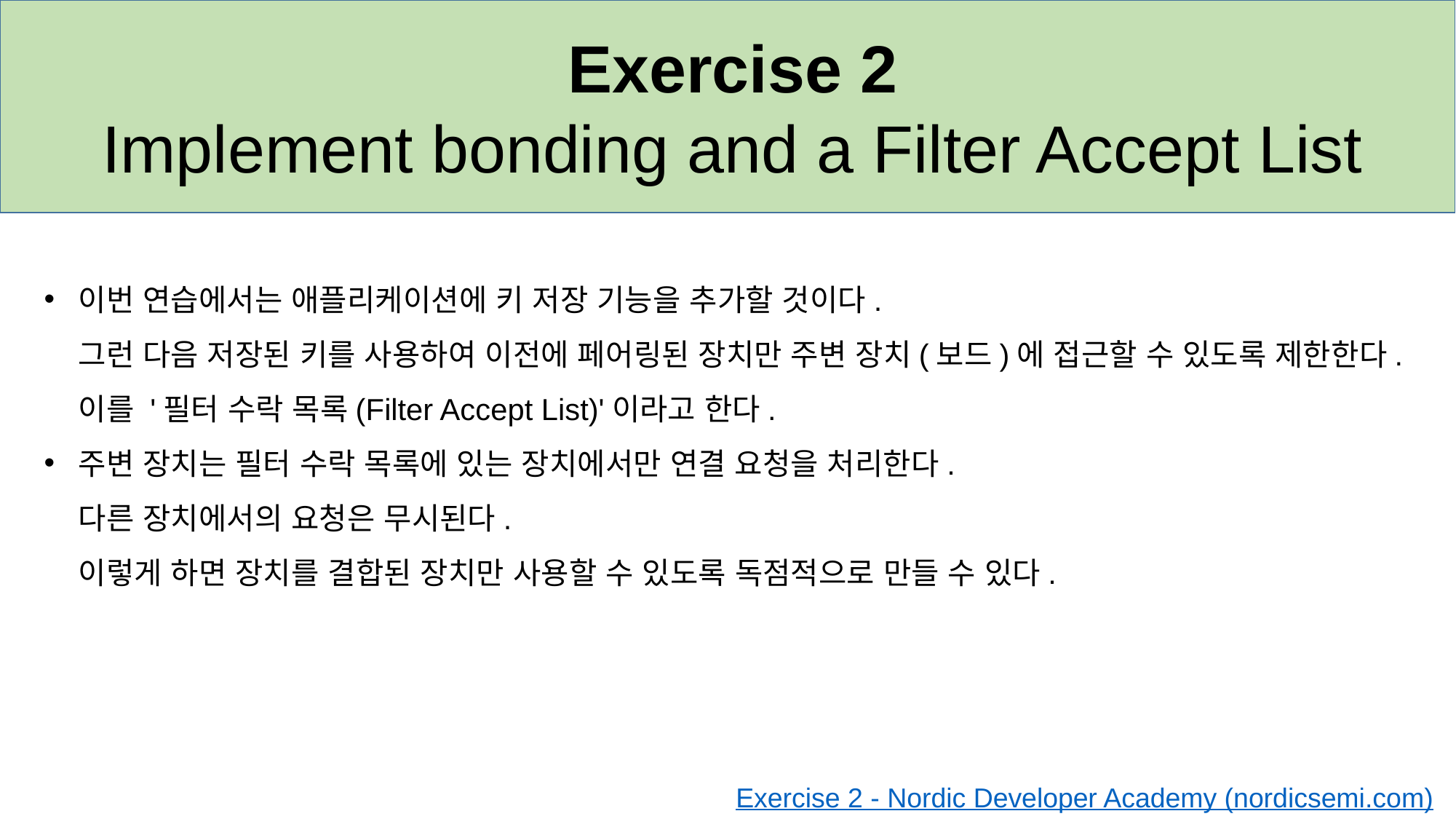

Exercise 2
Implement bonding and a Filter Accept List
이번 연습에서는 애플리케이션에 키 저장 기능을 추가할 것이다.
그런 다음 저장된 키를 사용하여 이전에 페어링된 장치만 주변 장치(보드)에 접근할 수 있도록 제한한다. 이를 '필터 수락 목록(Filter Accept List)'이라고 한다.
주변 장치는 필터 수락 목록에 있는 장치에서만 연결 요청을 처리한다.
다른 장치에서의 요청은 무시된다.
이렇게 하면 장치를 결합된 장치만 사용할 수 있도록 독점적으로 만들 수 있다.
Exercise 2 - Nordic Developer Academy (nordicsemi.com)